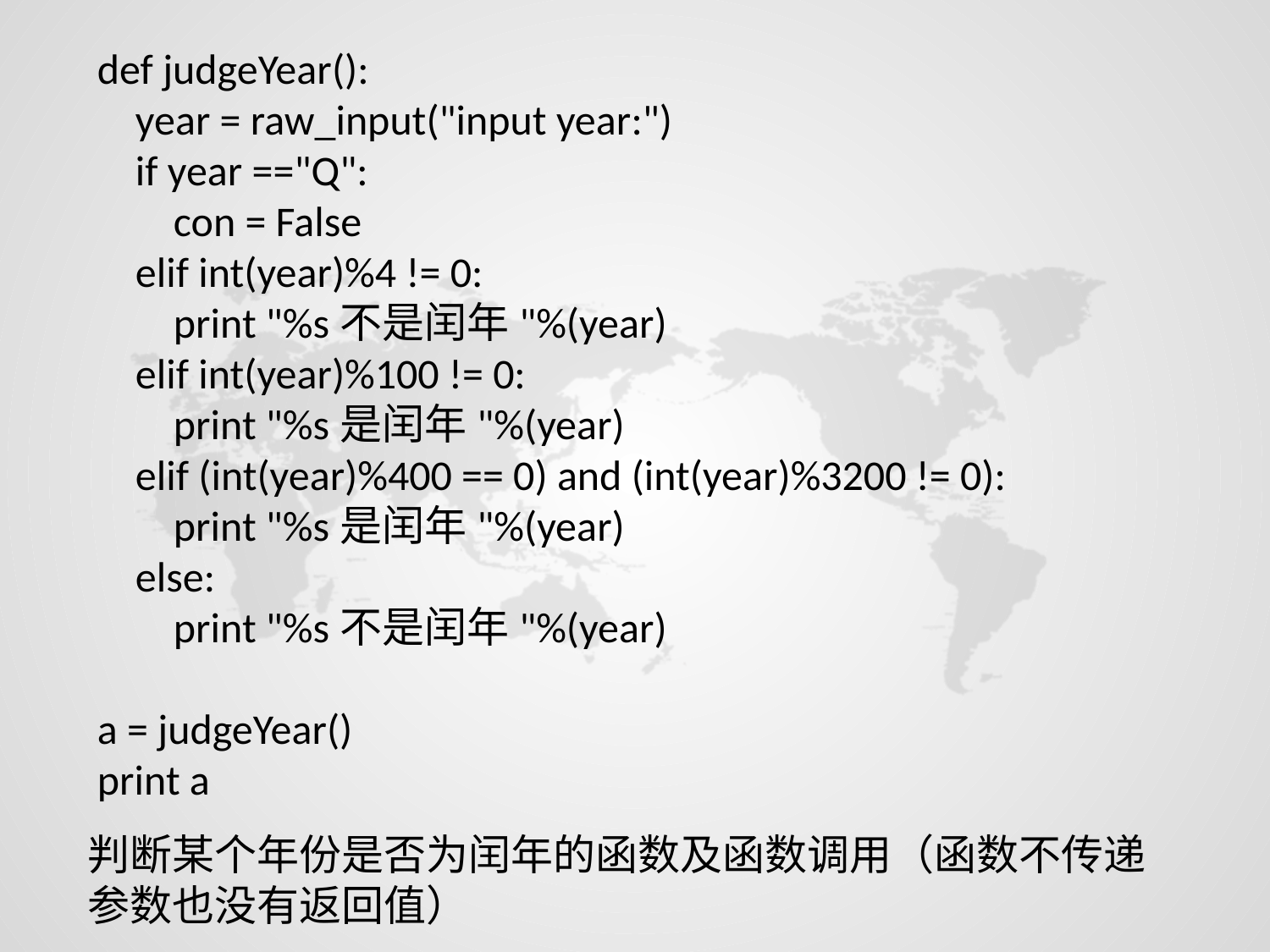

def judgeYear():
    year = raw_input("input year:")
    if year =="Q":
        con = False
    elif int(year)%4 != 0:
        print "%s不是闰年"%(year)
    elif int(year)%100 != 0:
        print "%s是闰年"%(year)
    elif (int(year)%400 == 0) and (int(year)%3200 != 0):
        print "%s是闰年"%(year)
    else:
        print "%s不是闰年"%(year)

a = judgeYear()
print a
判断某个年份是否为闰年的函数及函数调用（函数不传递参数也没有返回值）